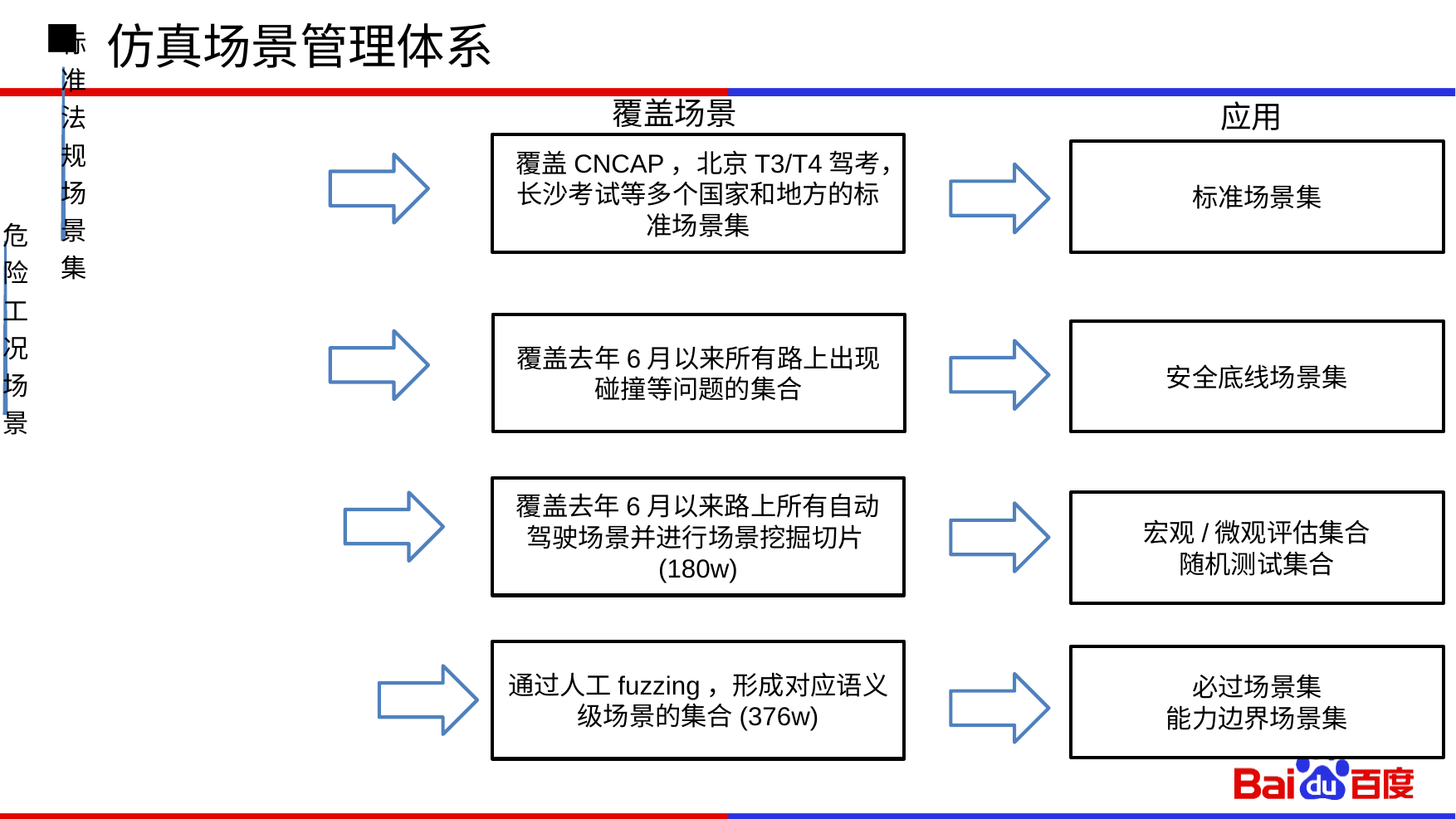

# 仿真场景管理体系
覆盖场景
应用
危险工况场景
覆盖CNCAP，北京T3/T4驾考，长沙考试等多个国家和地方的标准场景集
标准场景集

覆盖去年6月以来所有路上出现碰撞等问题的集合
安全底线场景集

覆盖去年6月以来路上所有自动驾驶场景并进行场景挖掘切片(180w)

宏观/微观评估集合
随机测试集合

通过人工fuzzing，形成对应语义级场景的集合(376w)
必过场景集
能力边界场景集